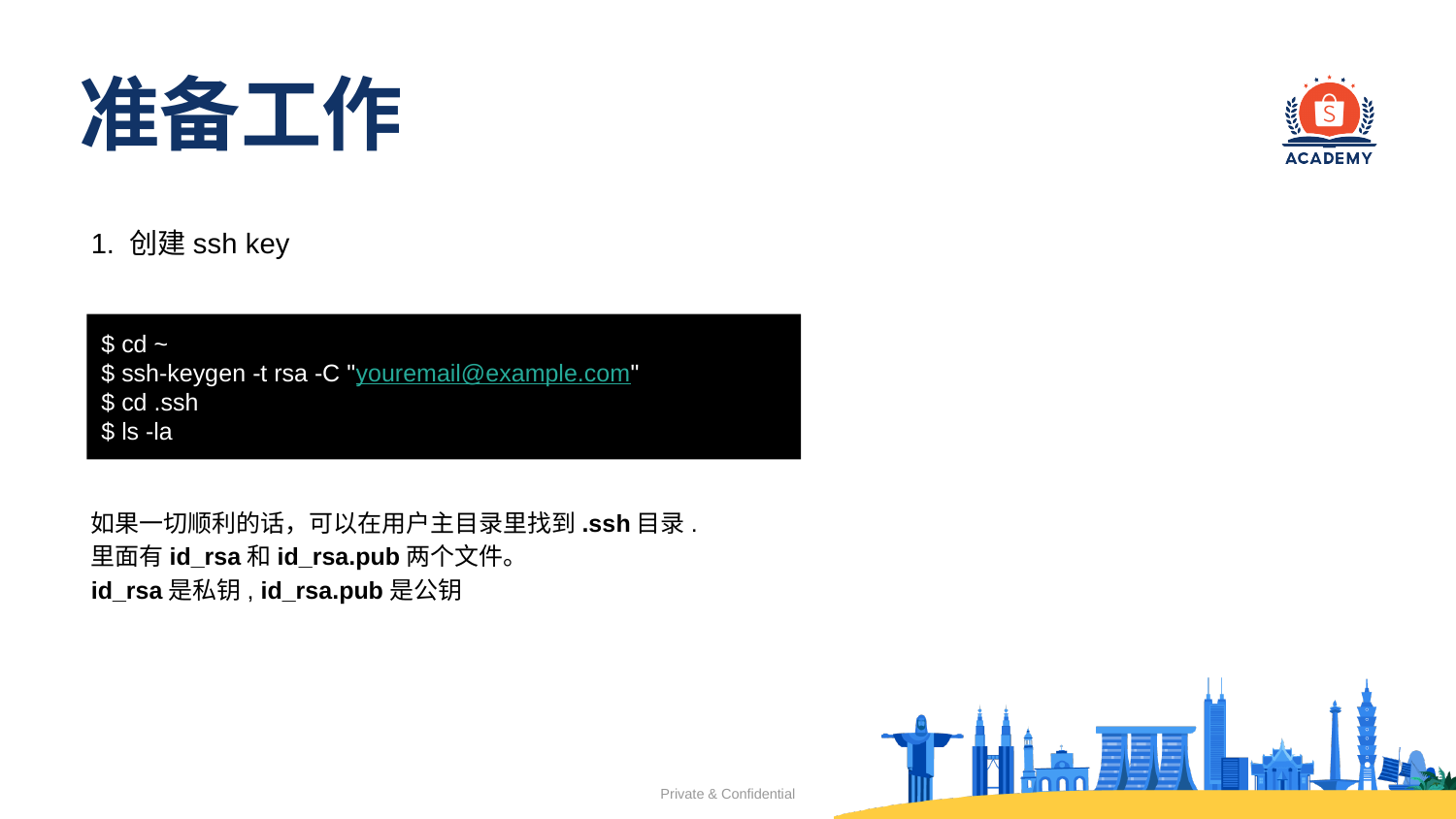

# 准备工作
1. 创建ssh key
$ cd ~
$ ssh-keygen -t rsa -C "youremail@example.com"
$ cd .ssh
$ ls -la
如果一切顺利的话，可以在用户主目录里找到.ssh目录.
里面有id_rsa和id_rsa.pub两个文件。
id_rsa是私钥, id_rsa.pub是公钥